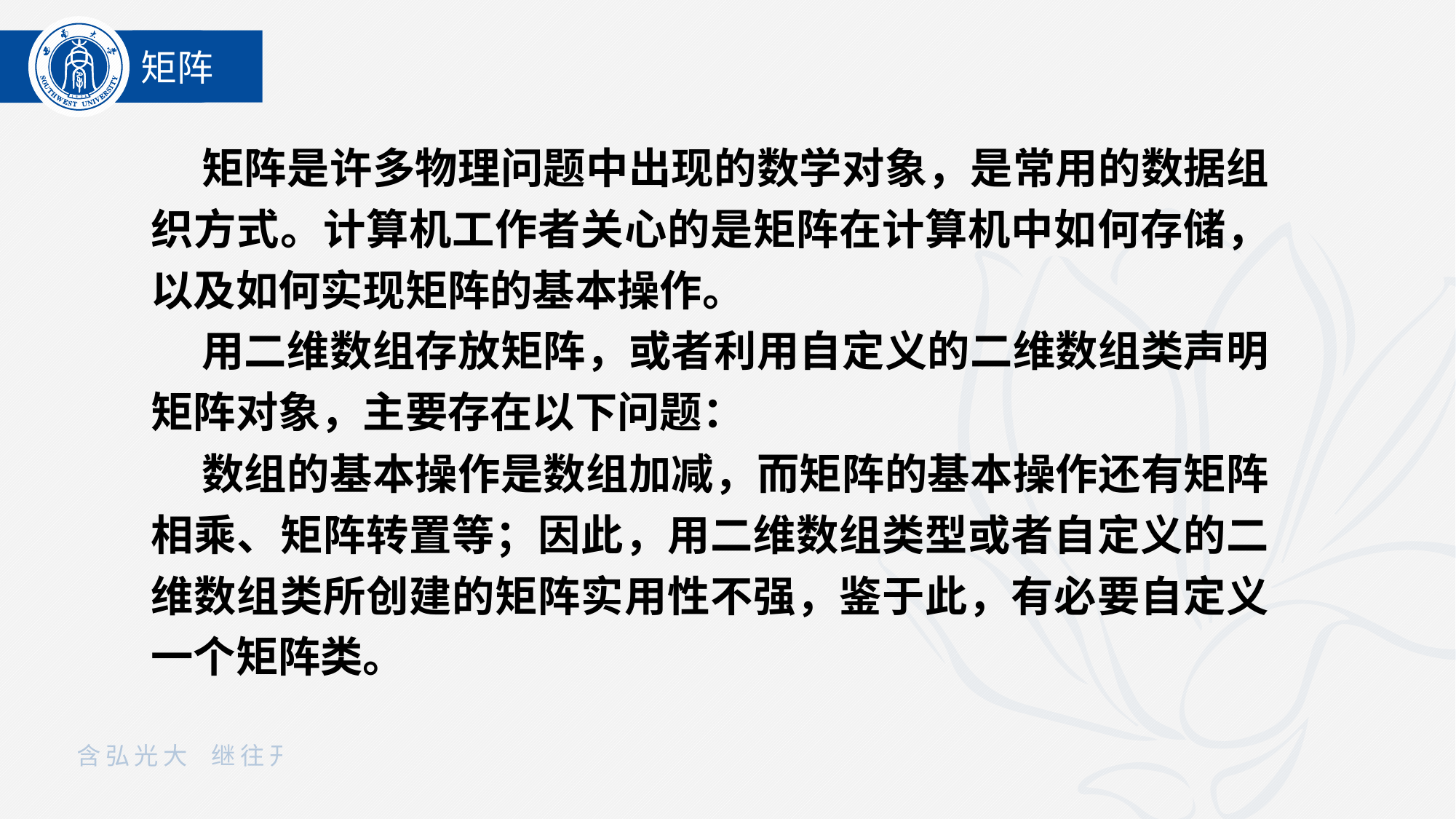

矩阵
    矩阵是许多物理问题中出现的数学对象，是常用的数据组织方式。计算机工作者关心的是矩阵在计算机中如何存储，以及如何实现矩阵的基本操作。
    用二维数组存放矩阵，或者利用自定义的二维数组类声明矩阵对象，主要存在以下问题：
    数组的基本操作是数组加减，而矩阵的基本操作还有矩阵相乘、矩阵转置等；因此，用二维数组类型或者自定义的二维数组类所创建的矩阵实用性不强，鉴于此，有必要自定义一个矩阵类。